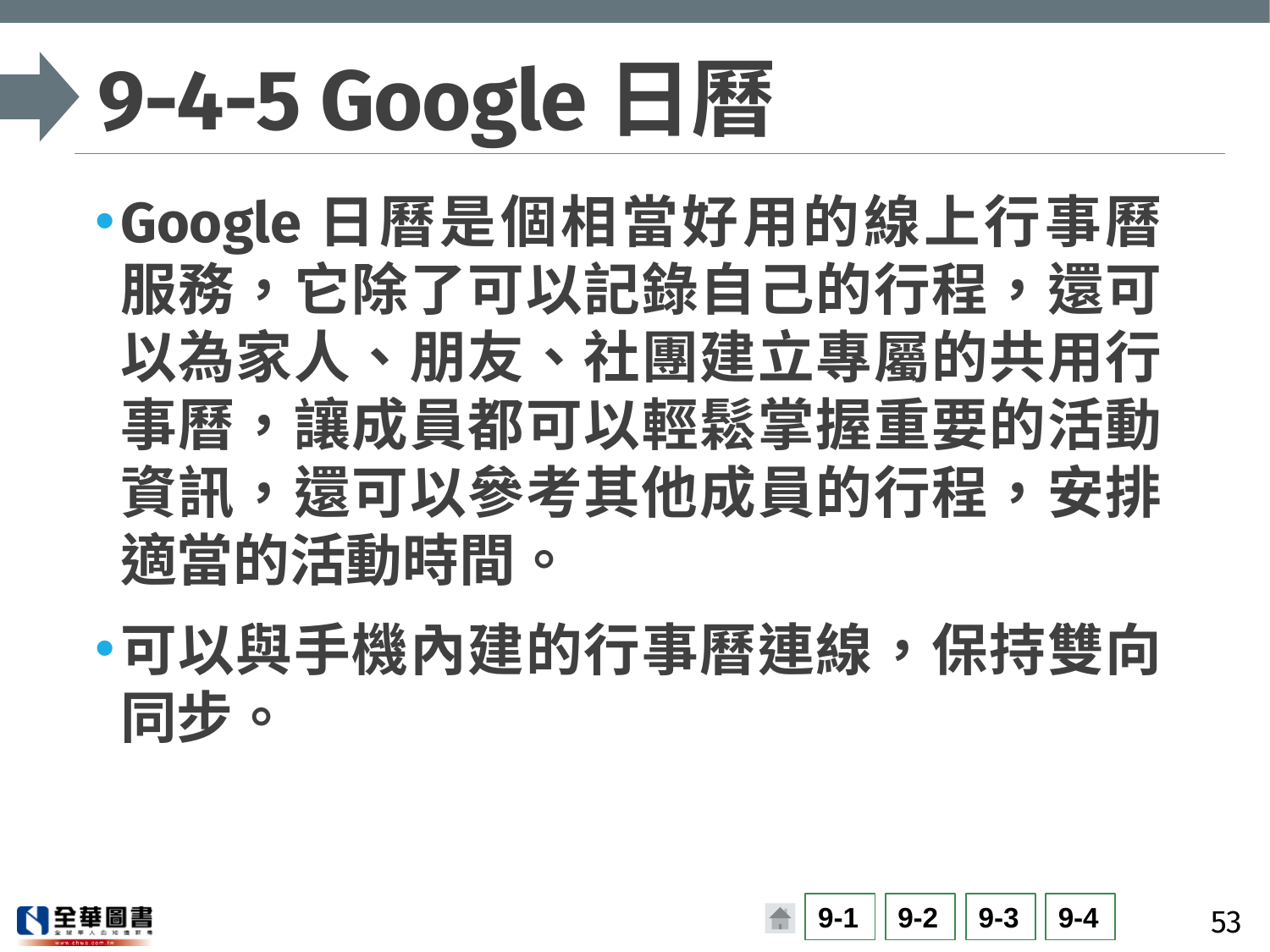

# 9-4-5 Google日曆
Google日曆是個相當好用的線上行事曆服務，它除了可以記錄自己的行程，還可以為家人、朋友、社團建立專屬的共用行事曆，讓成員都可以輕鬆掌握重要的活動資訊，還可以參考其他成員的行程，安排適當的活動時間。
可以與手機內建的行事曆連線，保持雙向同步。
53